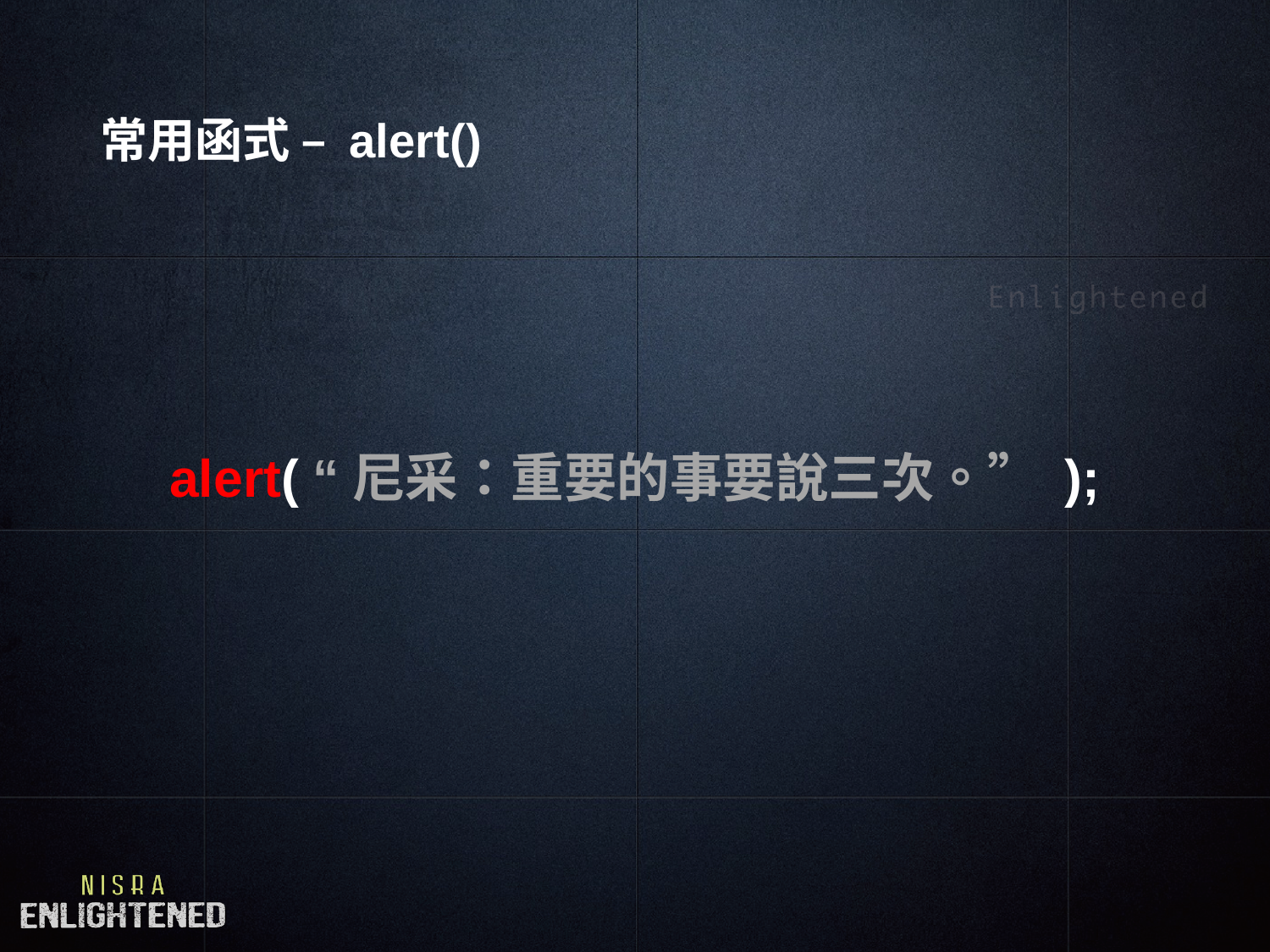

# 常用函式 – alert()
alert( “尼采：重要的事要說三次。” );